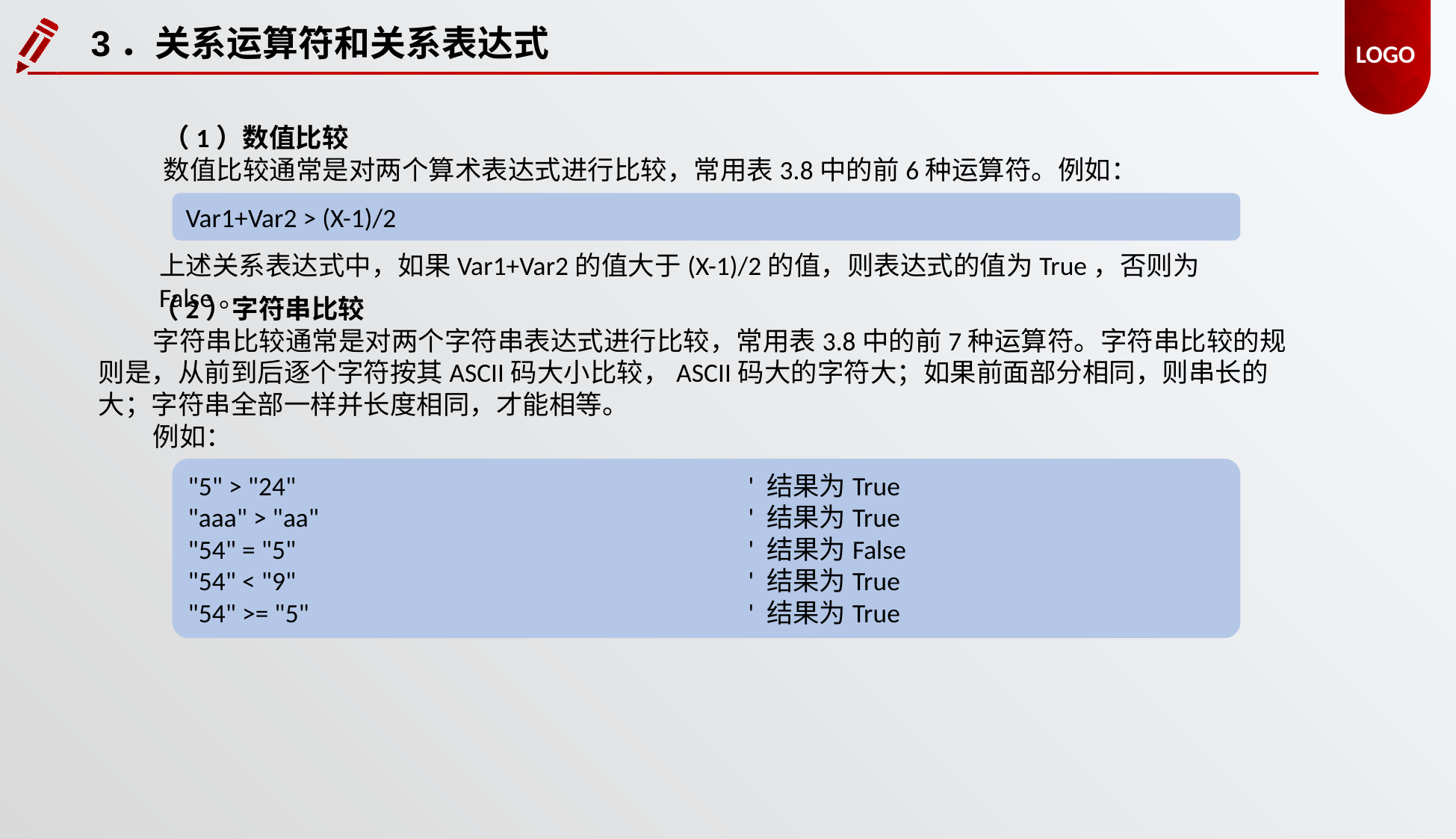

3．关系运算符和关系表达式
（1）数值比较
数值比较通常是对两个算术表达式进行比较，常用表3.8中的前6种运算符。例如：
Var1+Var2 > (X-1)/2
上述关系表达式中，如果Var1+Var2的值大于(X-1)/2的值，则表达式的值为True，否则为False。
（2）字符串比较
字符串比较通常是对两个字符串表达式进行比较，常用表3.8中的前7种运算符。字符串比较的规则是，从前到后逐个字符按其ASCII码大小比较，ASCII码大的字符大；如果前面部分相同，则串长的大；字符串全部一样并长度相同，才能相等。
例如：
"5" > "24"					' 结果为True
"aaa" > "aa"				' 结果为True
"54" = "5"					' 结果为False
"54" < "9"					' 结果为True
"54" >= "5"				' 结果为True